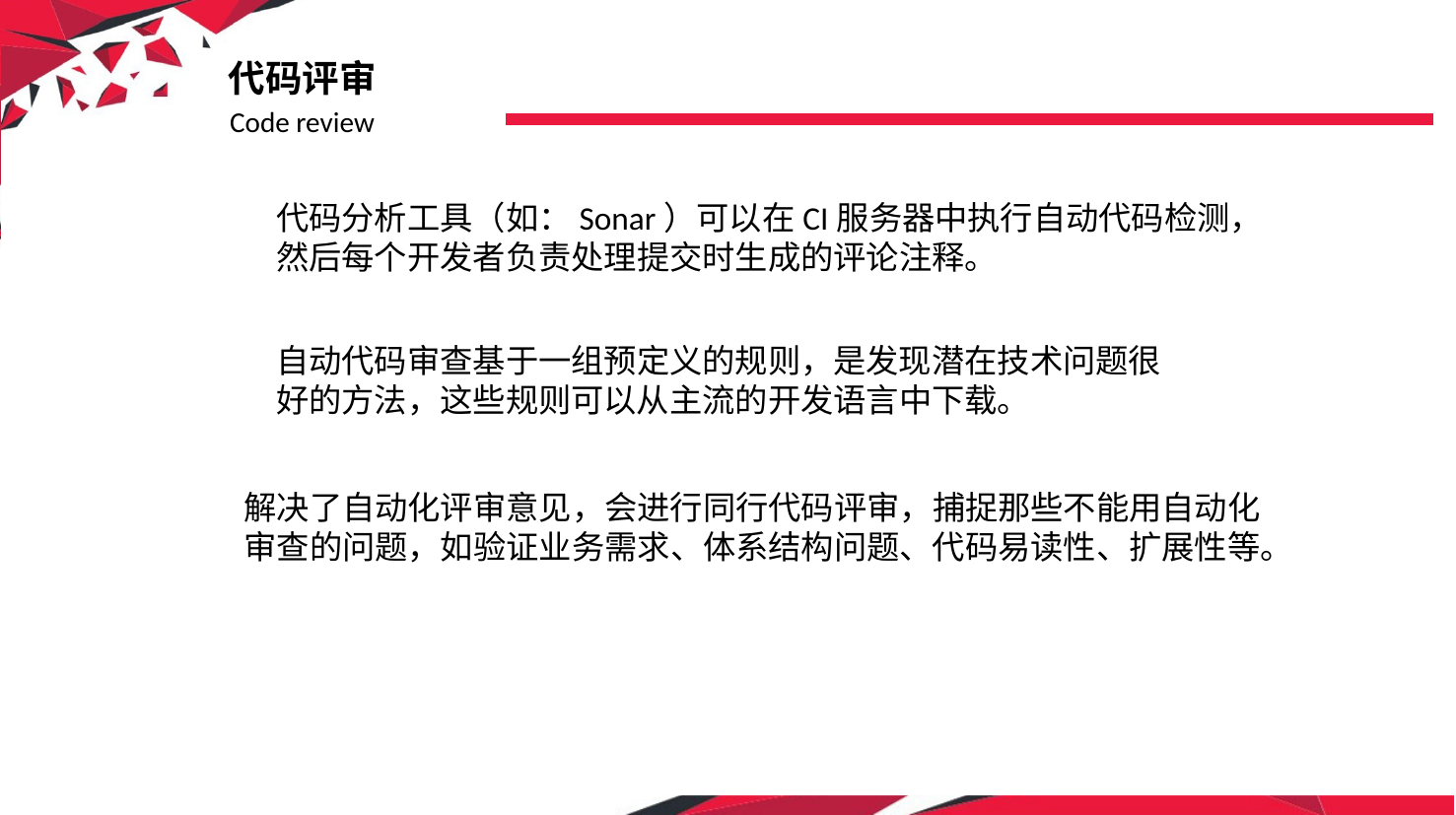

代码评审
Code review

代码分析工具（如：Sonar）可以在CI服务器中执行自动代码检测，然后每个开发者负责处理提交时生成的评论注释。
自动代码审查基于一组预定义的规则，是发现潜在技术问题很好的方法，这些规则可以从主流的开发语言中下载。
解决了自动化评审意见，会进行同行代码评审，捕捉那些不能用自动化审查的问题，如验证业务需求、体系结构问题、代码易读性、扩展性等。